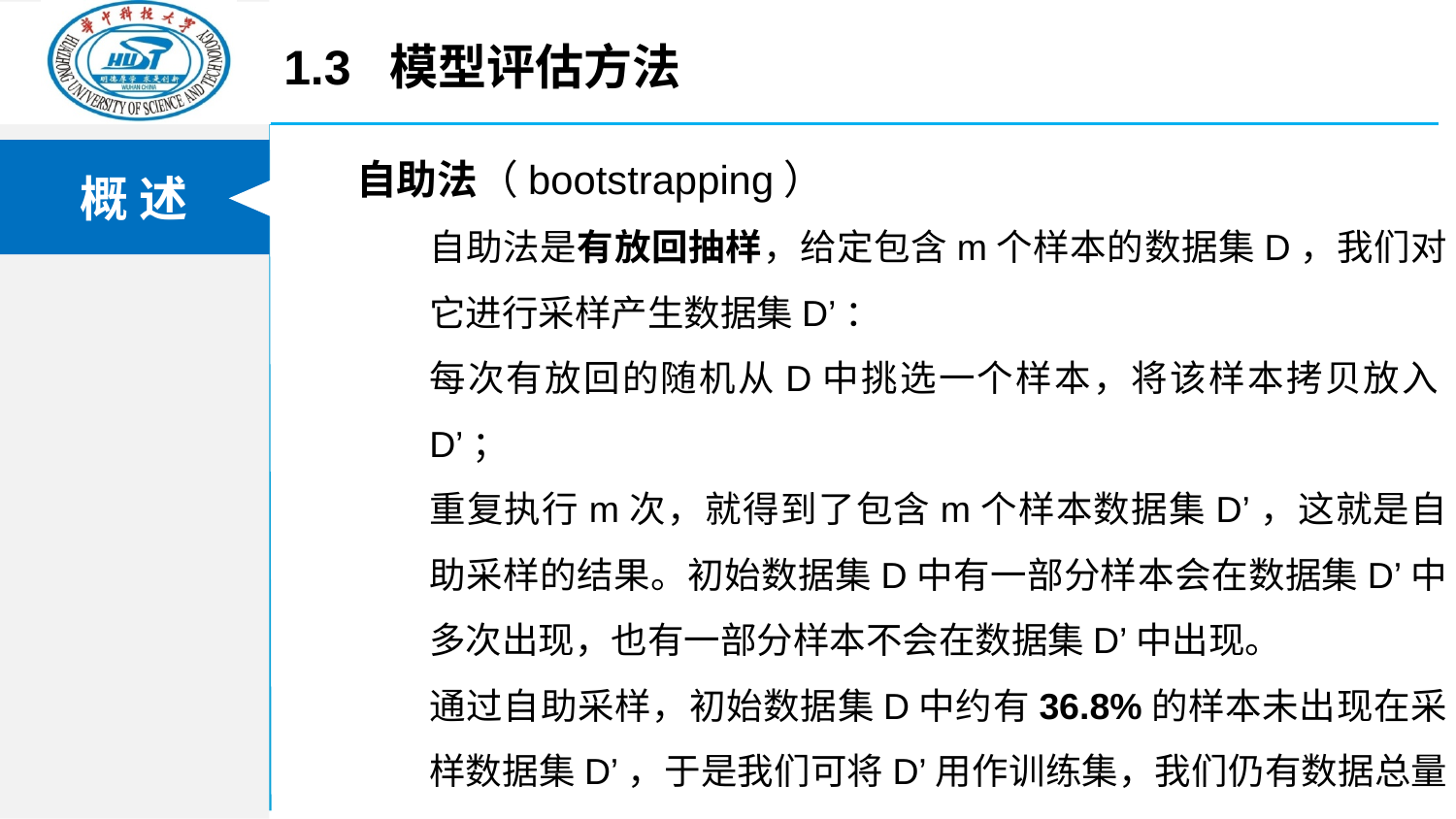

1.3  模型评估方法
自助法（bootstrapping）
自助法是有放回抽样，给定包含m个样本的数据集D，我们对它进行采样产生数据集D’：
每次有放回的随机从D中挑选一个样本，将该样本拷贝放入D’；
重复执行m次，就得到了包含m个样本数据集D’，这就是自助采样的结果。初始数据集D中有一部分样本会在数据集D’中多次出现，也有一部分样本不会在数据集D’中出现。
通过自助采样，初始数据集D中约有36.8%的样本未出现在采样数据集D’，于是我们可将D’用作训练集，我们仍有数据总量约1/3的、没在训练集中出现的样本作为测试集用于测试。